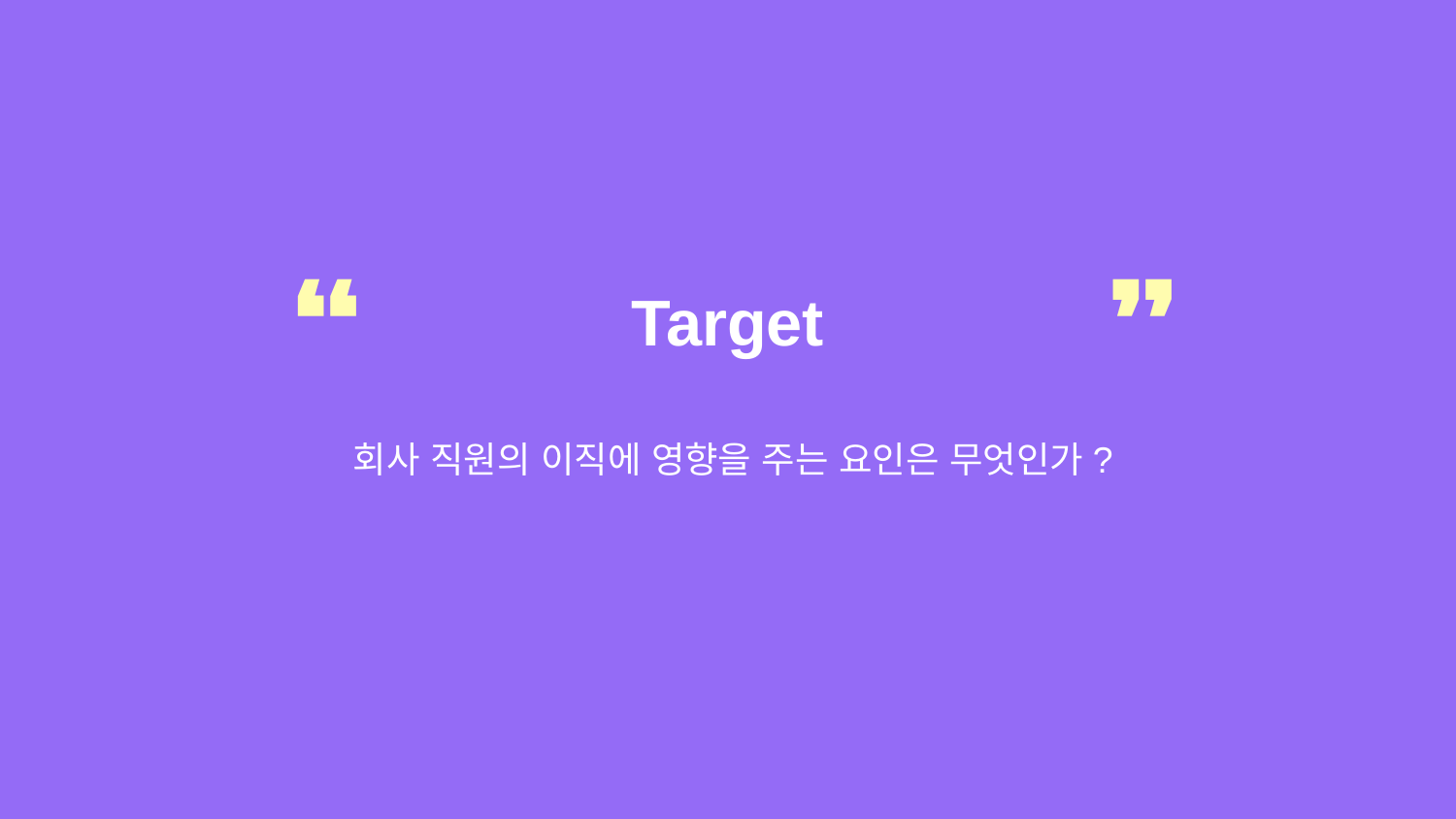

“
”
Target
회사 직원의 이직에 영향을 주는 요인은 무엇인가?